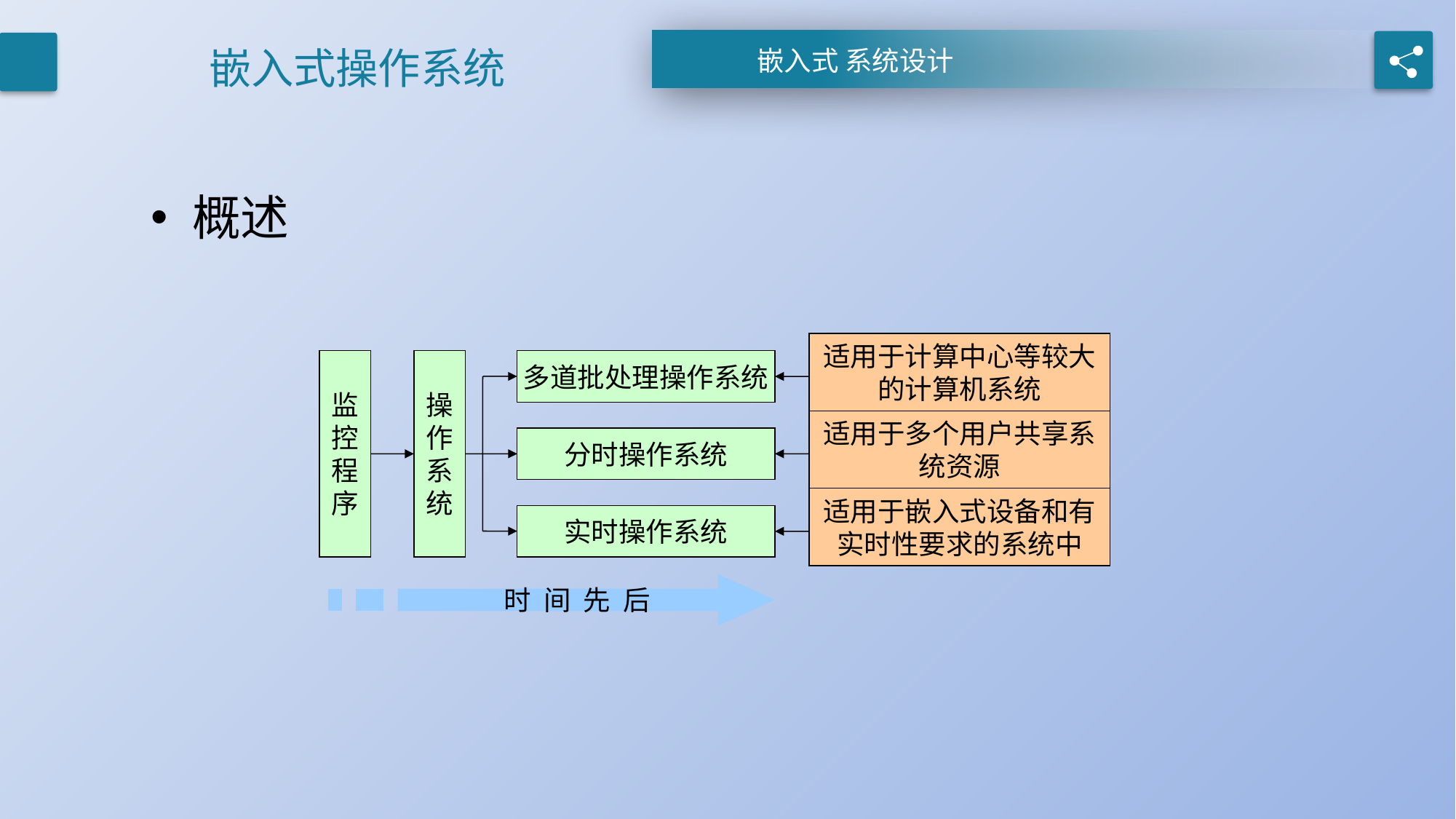

# 嵌入式操作系统
概述
适用于计算中心等较大的计算机系统

适用于多个用户共享系统资源

适用于嵌入式设备和有实时性要求的系统中

监
控
程
序
操
作
系
统
多道批处理操作系统

分时操作系统

实时操作系统

  时  间  先  后